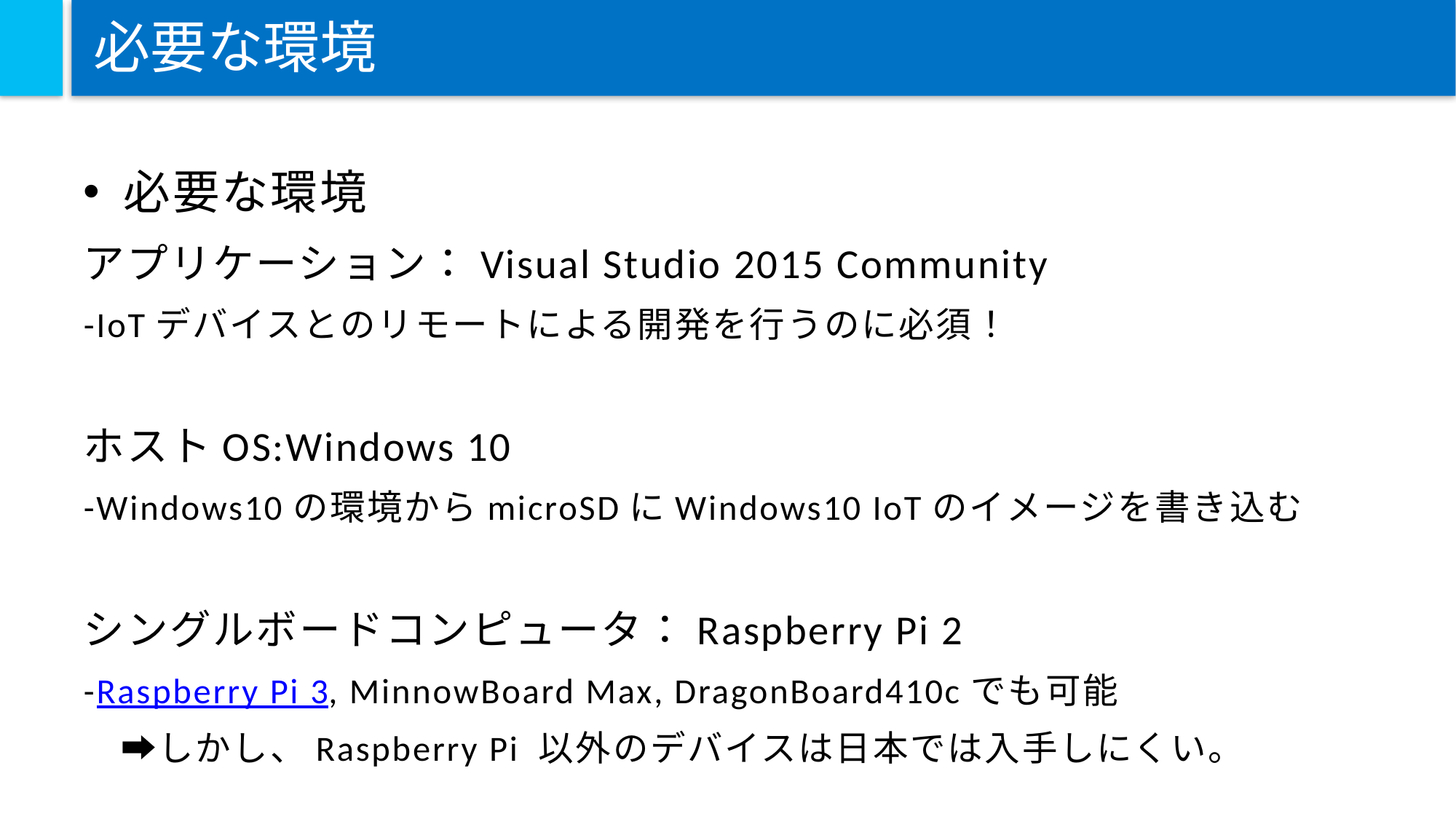

# 必要な環境
必要な環境
アプリケーション：Visual Studio 2015 Community
-IoTデバイスとのリモートによる開発を行うのに必須！

ホストOS:Windows 10
-Windows10の環境からmicroSDにWindows10 IoTのイメージを書き込む

シングルボードコンピュータ：Raspberry Pi 2
-Raspberry Pi 3, MinnowBoard Max, DragonBoard410cでも可能
　➡しかし、Raspberry Pi 以外のデバイスは日本では入手しにくい。